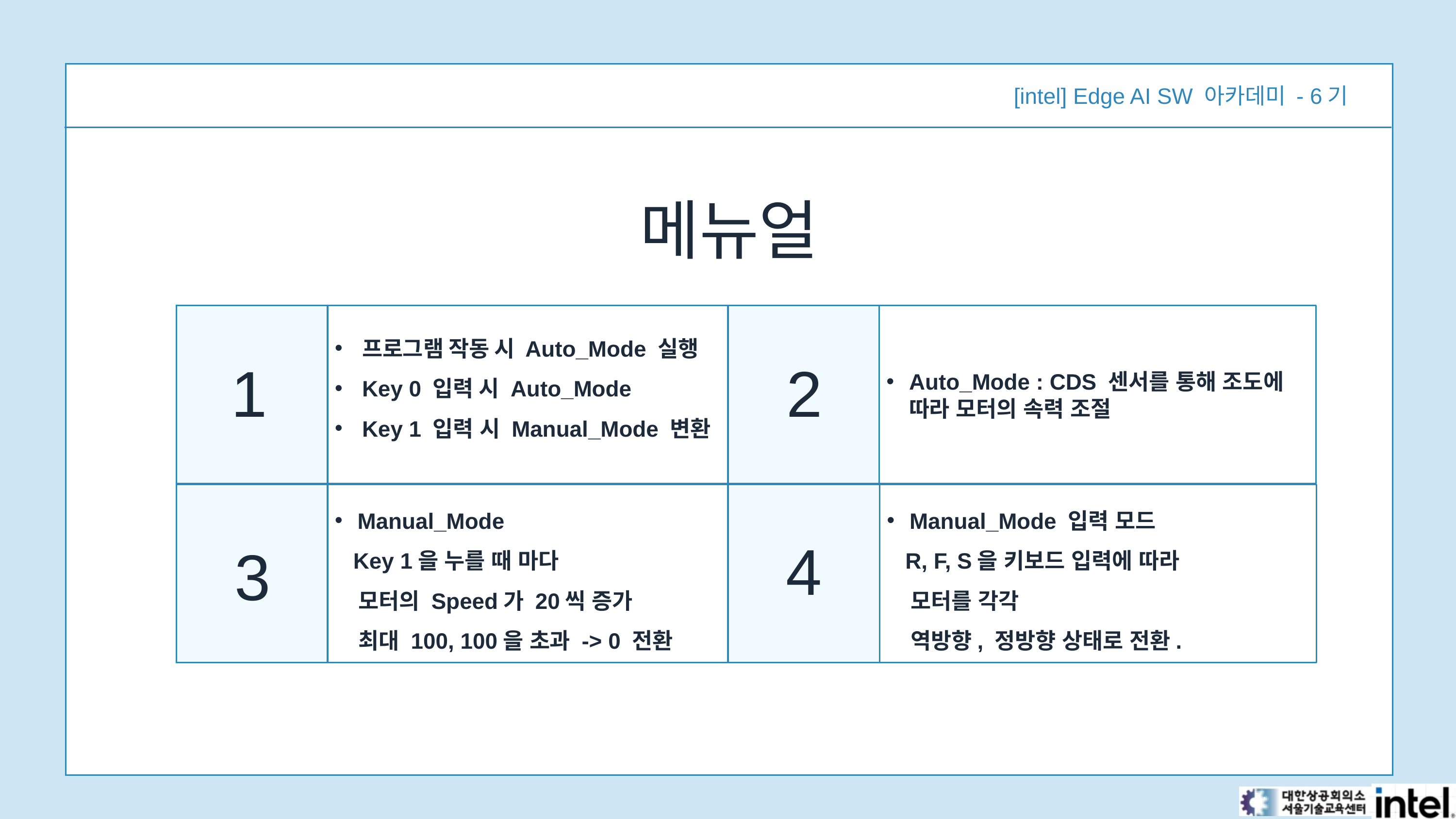

[intel] Edge AI SW 아카데미 - 6기

메뉴얼

프로그램 작동 시 Auto_Mode 실행
Key 0 입력 시 Auto_Mode
Key 1 입력 시 Manual_Mode 변환

Auto_Mode : CDS 센서를 통해 조도에 따라 모터의 속력 조절
1
2

Manual_Mode
   Key 1을 누를 때 마다
   모터의 Speed가 20씩 증가
   최대 100, 100을 초과 -> 0 전환

Manual_Mode 입력 모드
   R, F, S을 키보드 입력에 따라
   모터를 각각
   역방향, 정방향 상태로 전환.
4
3